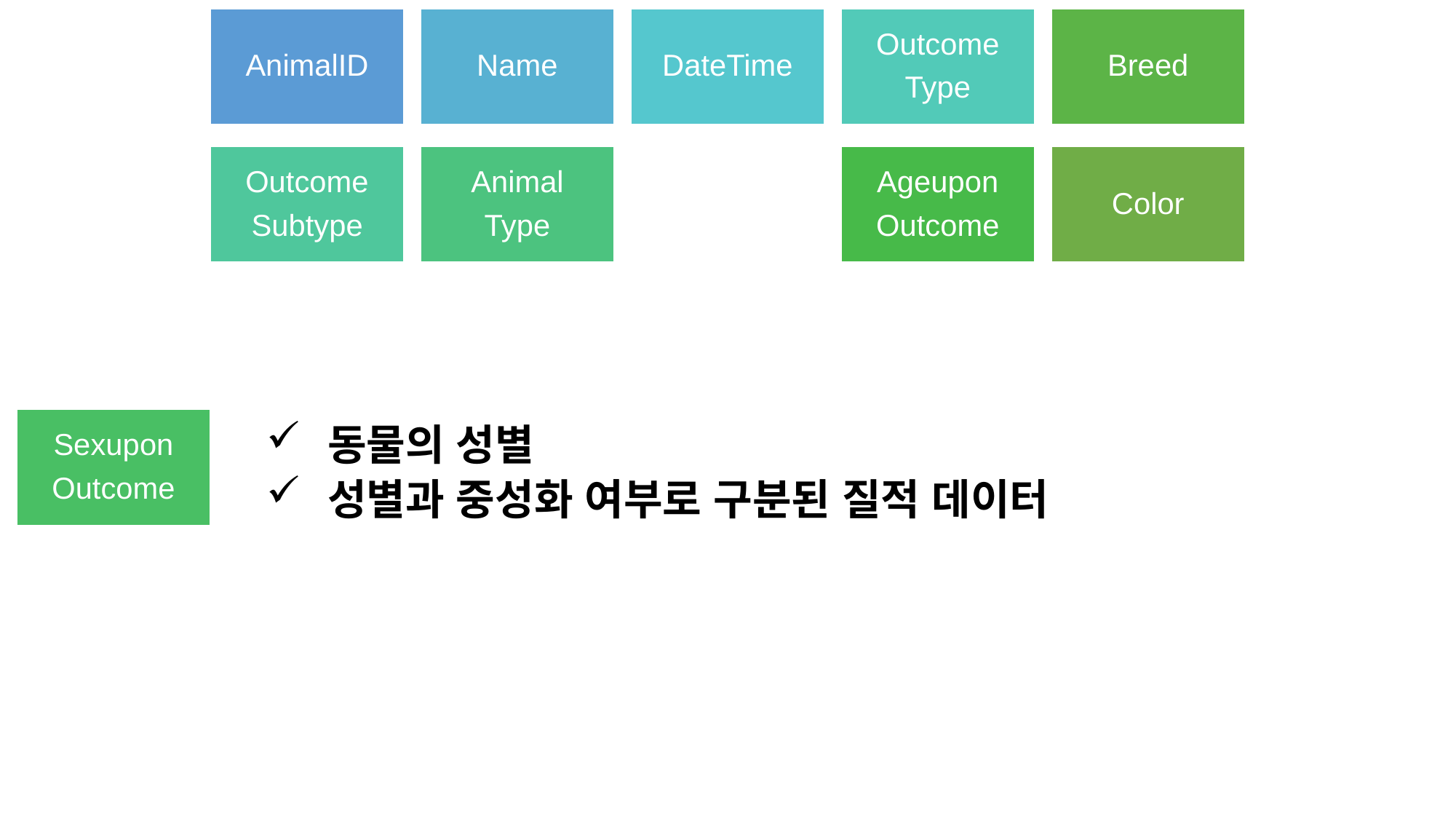

AnimalID
Name
DateTime
Outcome
Type
Breed
Outcome
Subtype
Animal
Type
Ageupon
Outcome
Color
Sexupon
Outcome
동물의 성별
성별과 중성화 여부로 구분된 질적 데이터